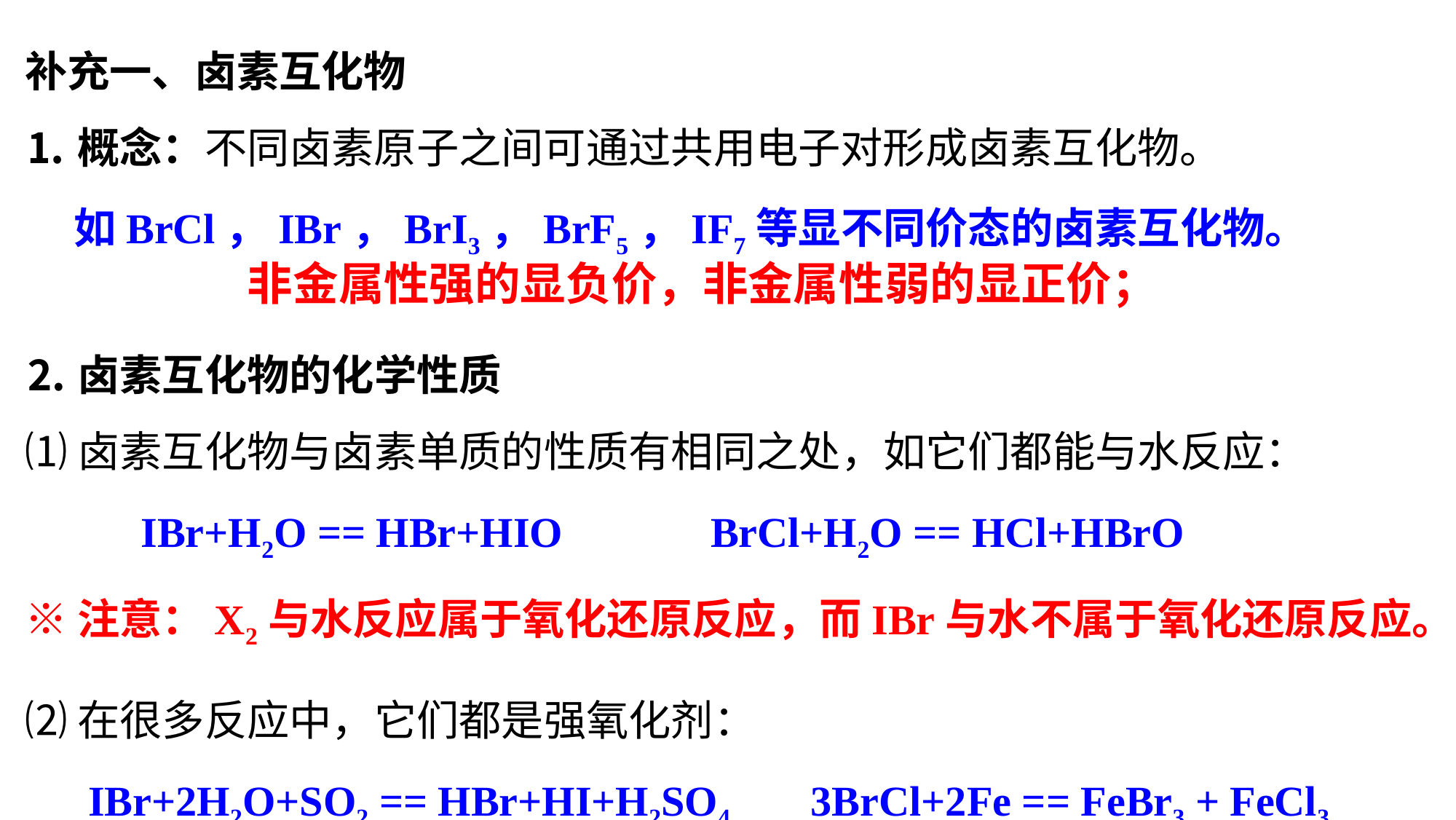

补充一、卤素互化物
⒈概念：不同卤素原子之间可通过共用电子对形成卤素互化物。
    如BrCl，IBr，BrI3，BrF5，IF7等显不同价态的卤素互化物。
⒉卤素互化物的化学性质
⑴卤素互化物与卤素单质的性质有相同之处，如它们都能与水反应：
           IBr+H2O == HBr+HIO              BrCl+H2O == HCl+HBrO
※注意：X2与水反应属于氧化还原反应，而IBr与水不属于氧化还原反应。
⑵在很多反应中，它们都是强氧化剂：
      IBr+2H2O+SO2 == HBr+HI+H2SO4             3BrCl+2Fe == FeBr3 + FeCl3
非金属性强的显负价，非金属性弱的显正价；